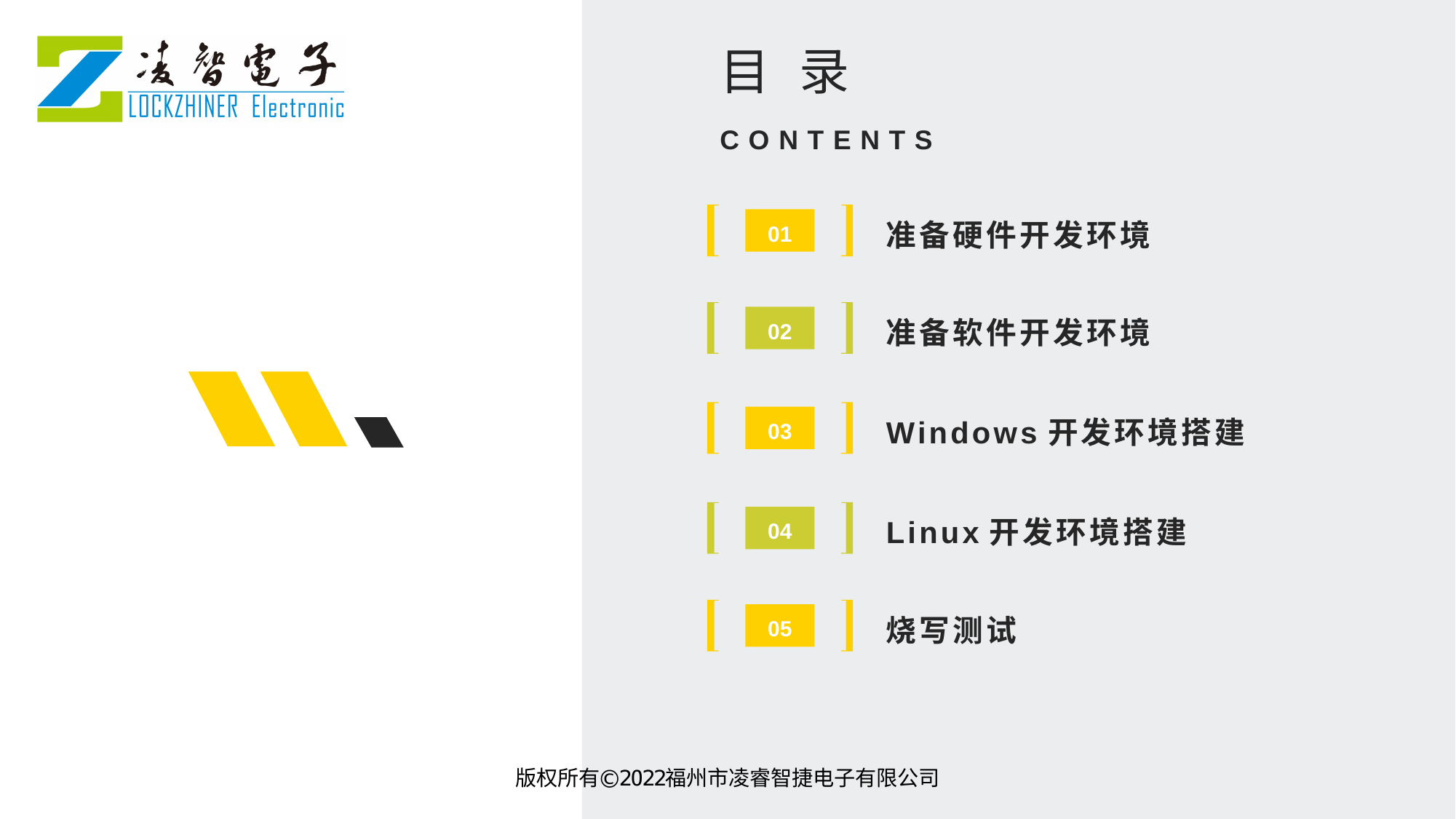

目 录
CONTENTS
准备硬件开发环境

01
准备软件开发环境

02
Windows开发环境搭建

03
Linux开发环境搭建

04
烧写测试

05
版权所有©2022福州市凌睿智捷电子有限公司
2